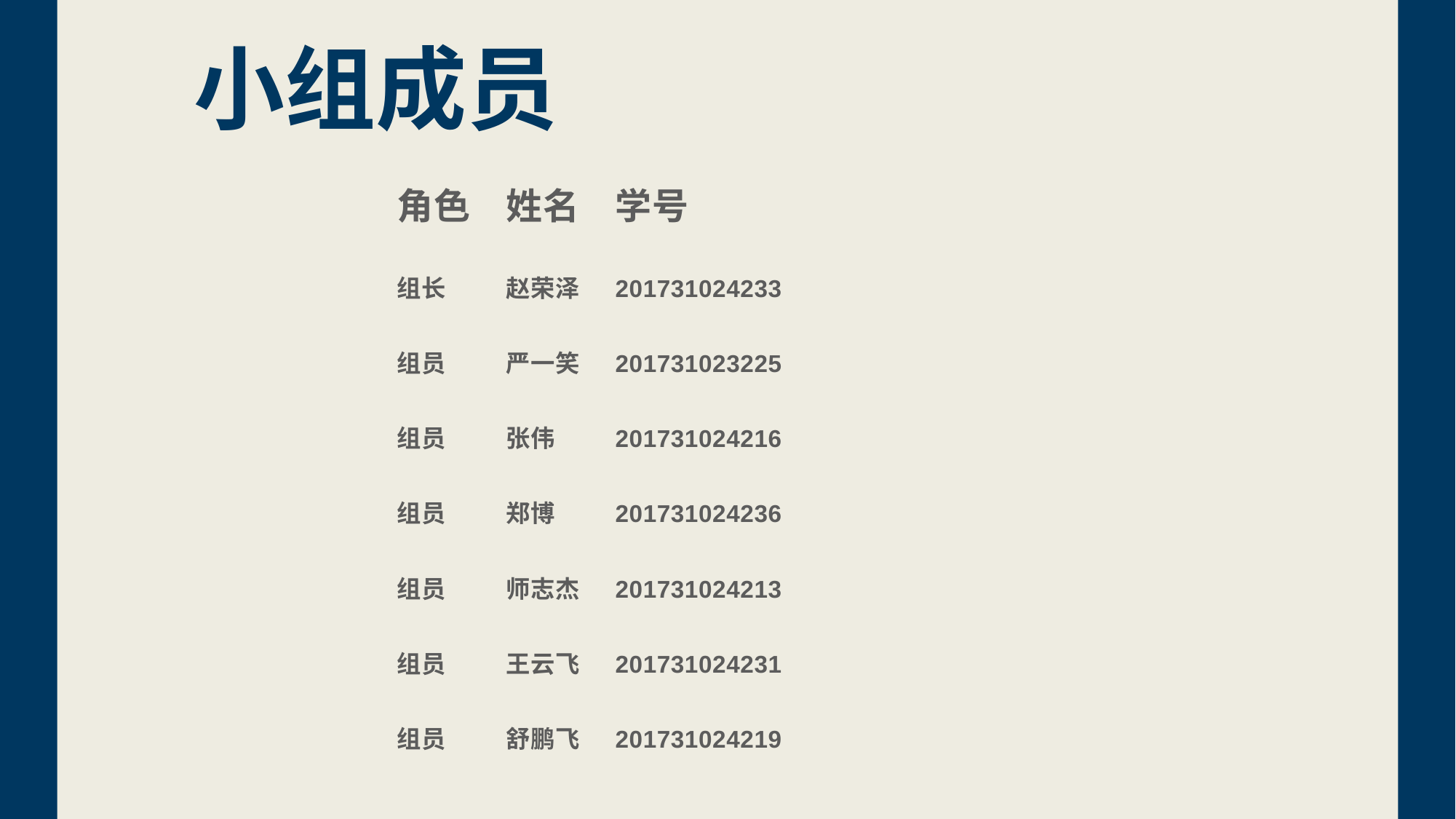

小组成员
角色	姓名	学号
组长	赵荣泽	201731024233
组员	严一笑	201731023225
组员	张伟	201731024216
组员	郑博	201731024236
组员	师志杰	201731024213
组员	王云飞	201731024231
组员	舒鹏飞	201731024219
2